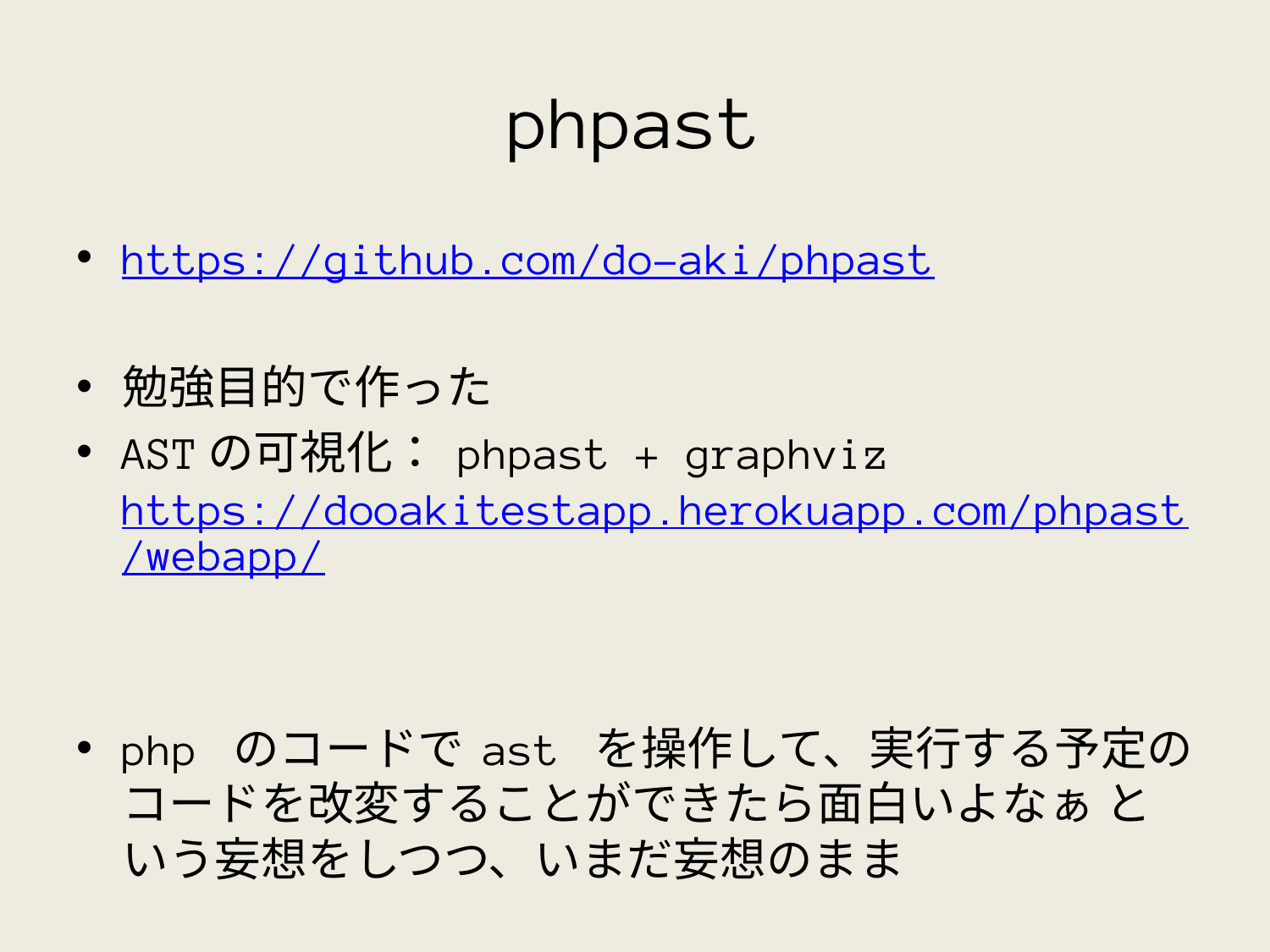

# phpast
https://github.com/do-aki/phpast

勉強目的で作った
ASTの可視化： phpast + graphviz https://dooakitestapp.herokuapp.com/phpast/webapp/

php のコードで ast を操作して、実行する予定のコードを改変することができたら面白いよなぁ という妄想をしつつ、いまだ妄想のまま